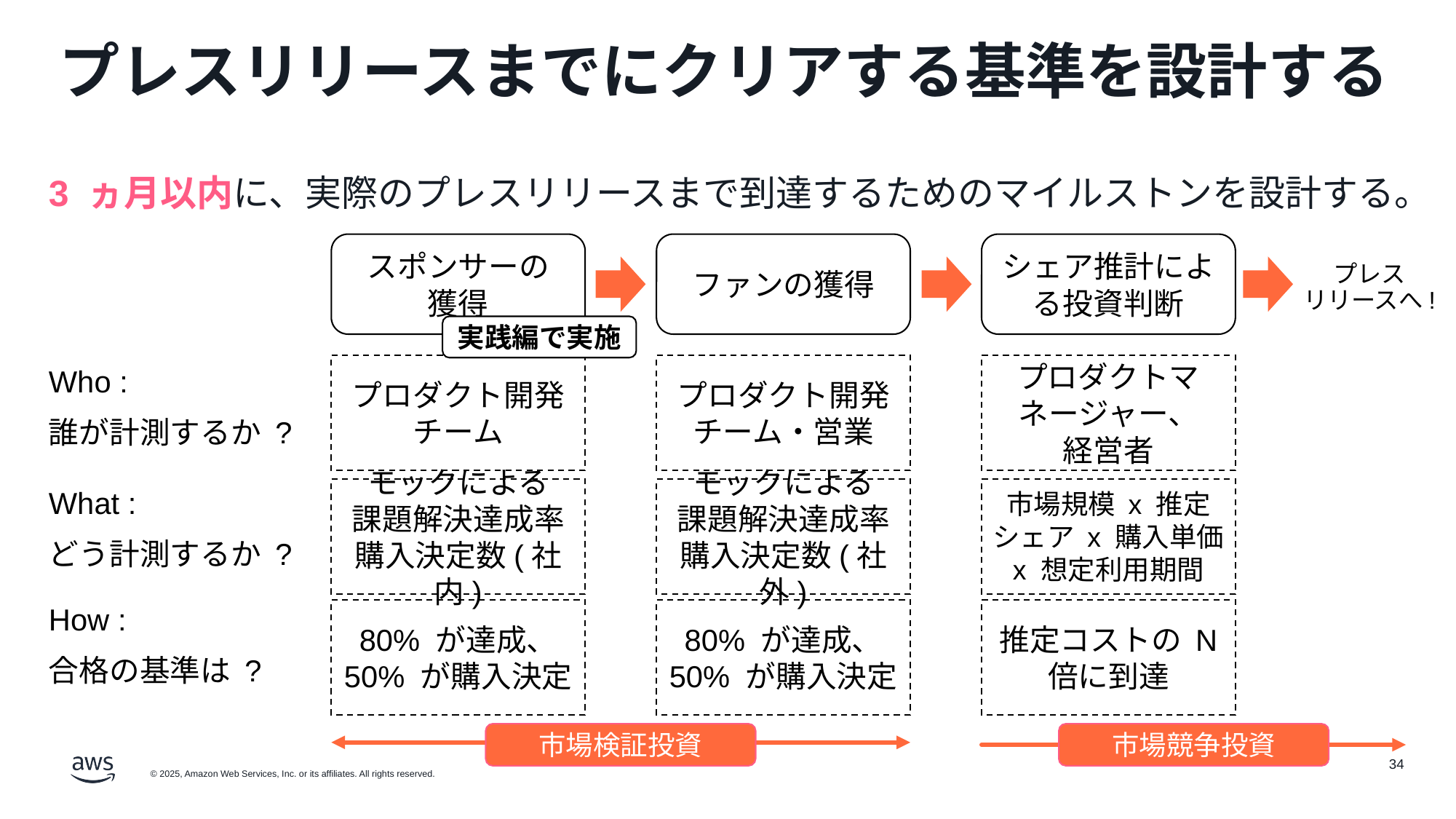

# プレスリリースまでにクリアする基準を設計する
3 ヵ月以内に、実際のプレスリリースまで到達するためのマイルストンを設計する。
スポンサーの
獲得
ファンの獲得
シェア推計による投資判断

プレス
リリースへ!
実践編で実施
プロダクト開発チーム
プロダクト開発チーム・営業
プロダクトマネージャー、
経営者
Who :
誰が計測するか ?
モックによる
課題解決達成率
購入決定数(社内)
モックによる
課題解決達成率
購入決定数(社外)
市場規模 x 推定シェア x 購入単価 x 想定利用期間
What :
どう計測するか ?
How :
合格の基準は ?
80% が達成、
50% が購入決定
80% が達成、
50% が購入決定
推定コストの N 倍に到達
市場検証投資
市場競争投資
34